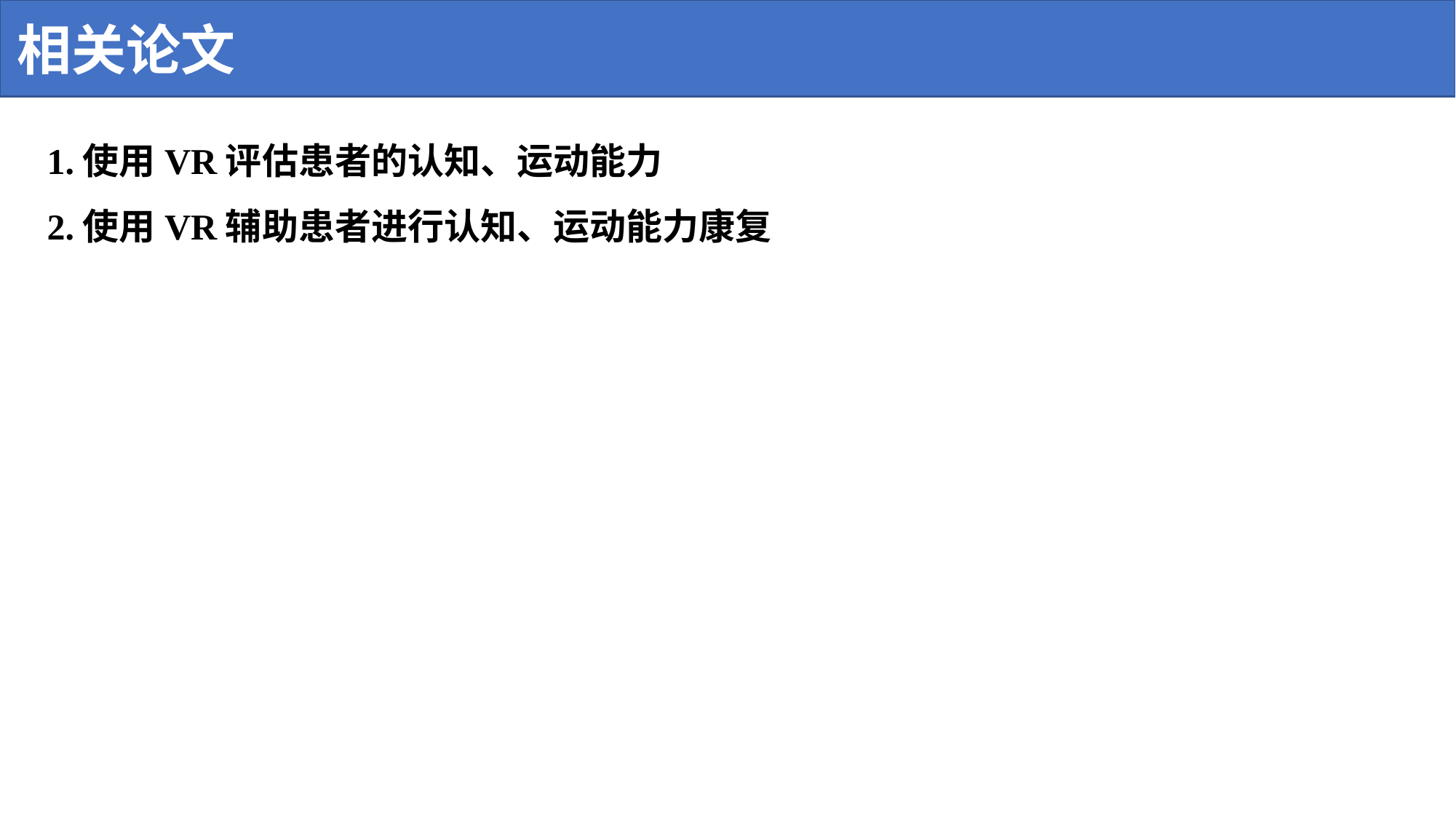

相关论文
1.使用VR评估患者的认知、运动能力
2.使用VR辅助患者进行认知、运动能力康复